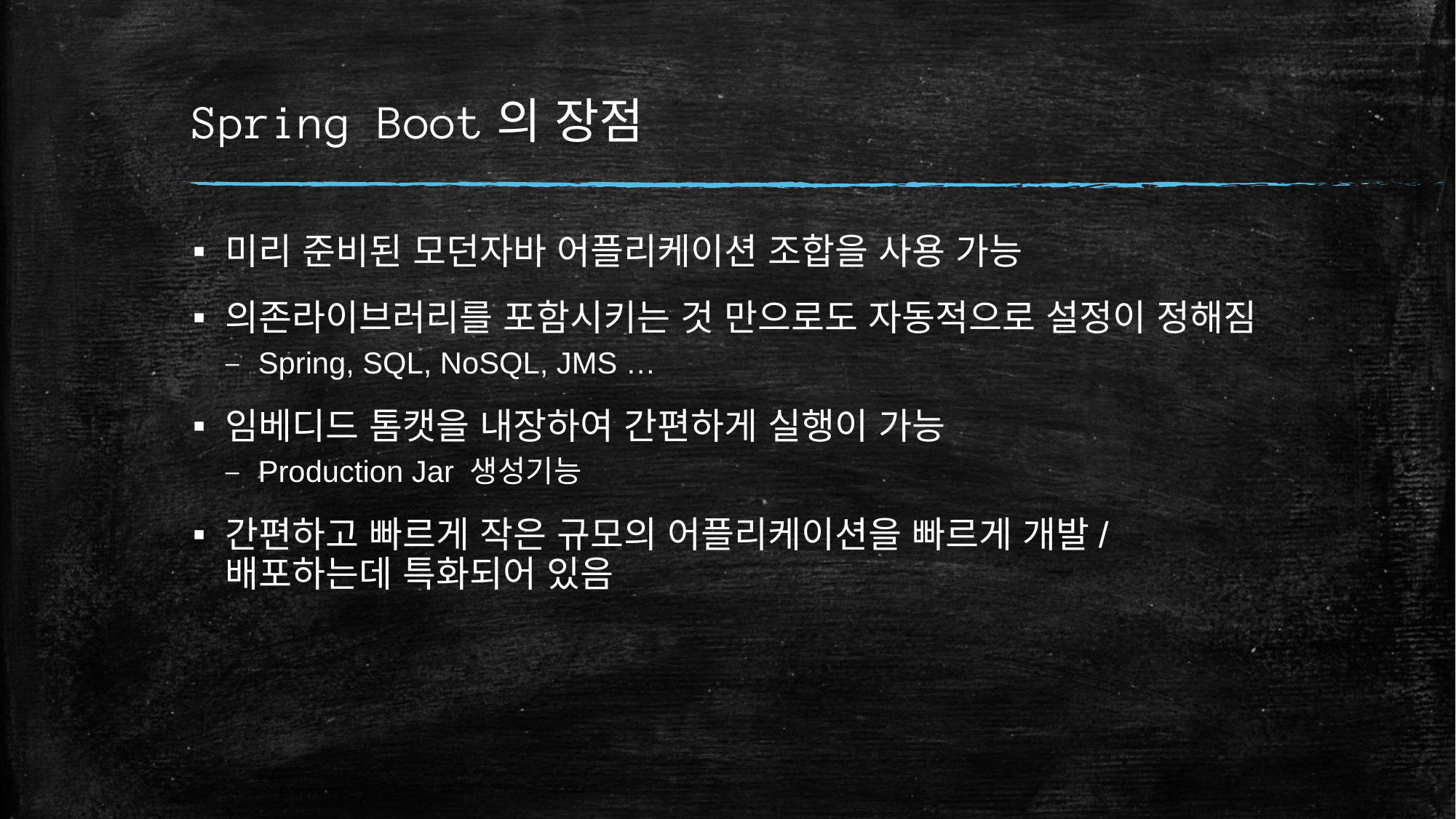

# Spring Boot의 장점
미리 준비된 모던자바 어플리케이션 조합을 사용 가능
의존라이브러리를 포함시키는 것 만으로도 자동적으로 설정이 정해짐
Spring, SQL, NoSQL, JMS …
임베디드 톰캣을 내장하여 간편하게 실행이 가능
Production Jar 생성기능
간편하고 빠르게 작은 규모의 어플리케이션을 빠르게 개발/배포하는데 특화되어 있음